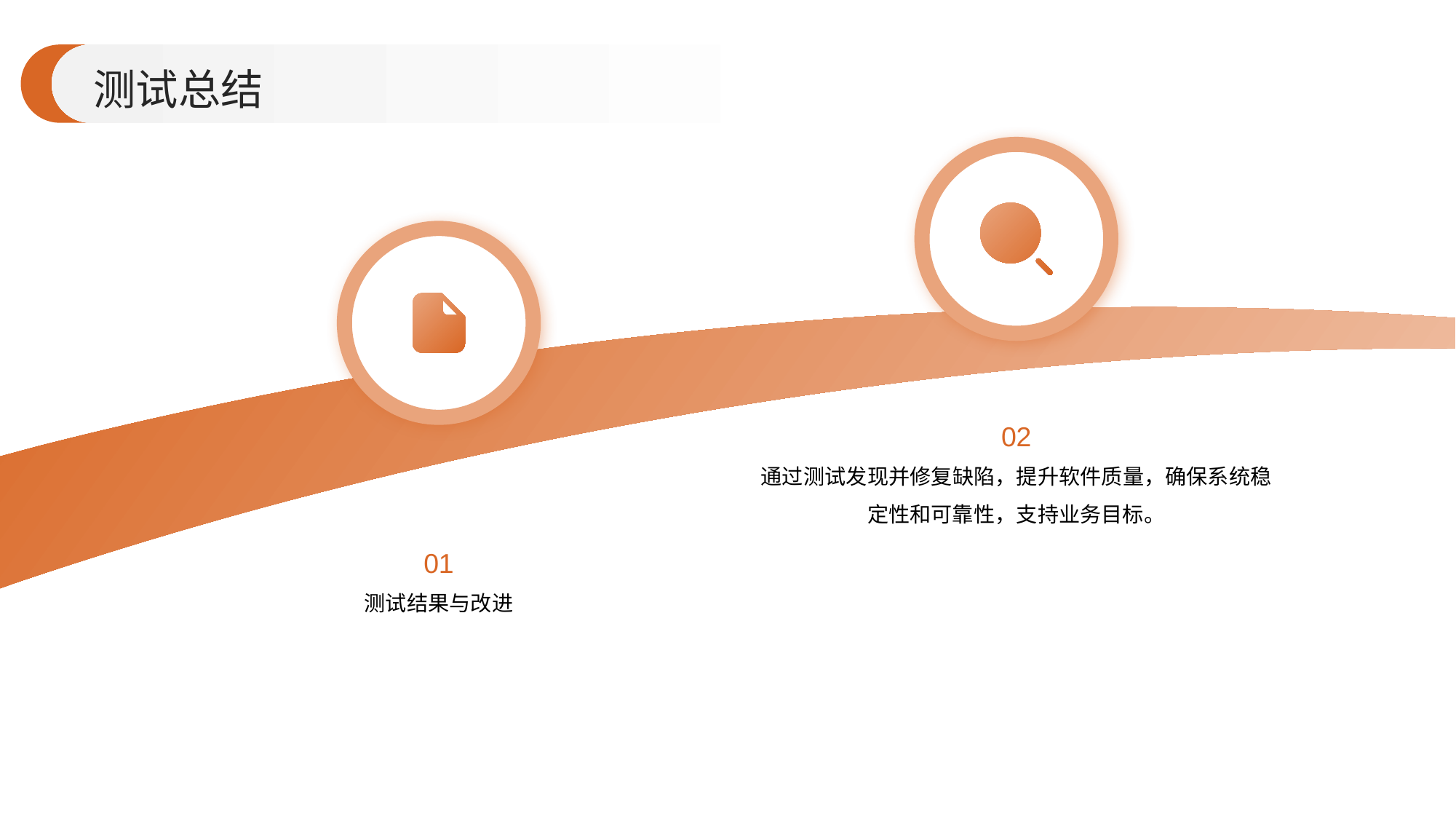

测试总结

02
通过测试发现并修复缺陷，提升软件质量，确保系统稳定性和可靠性，支持业务目标。
01
测试结果与改进